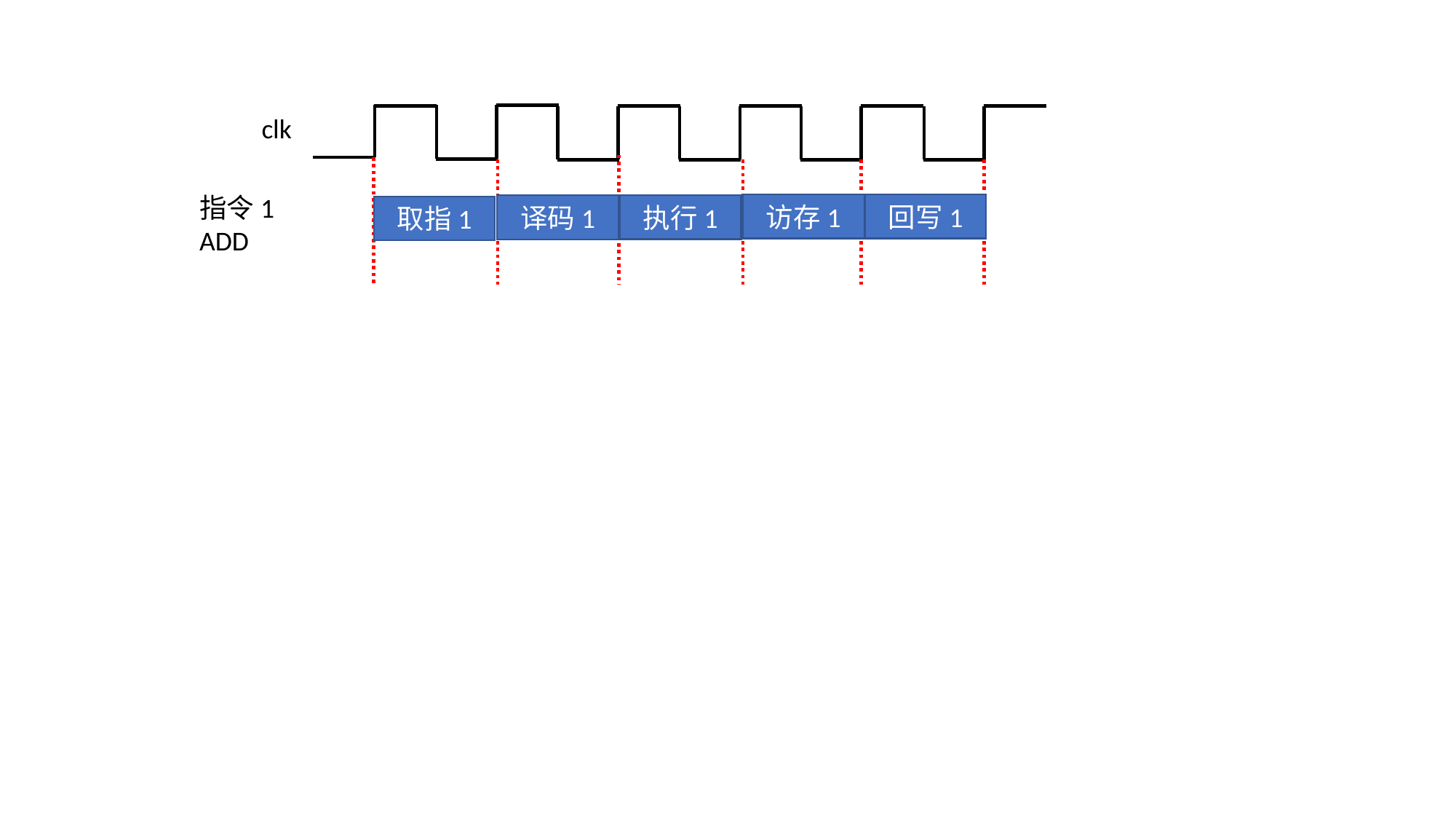

clk
指令1   ADD
访存1
回写1
执行1
译码1
取指1

取指
指令2
指令3